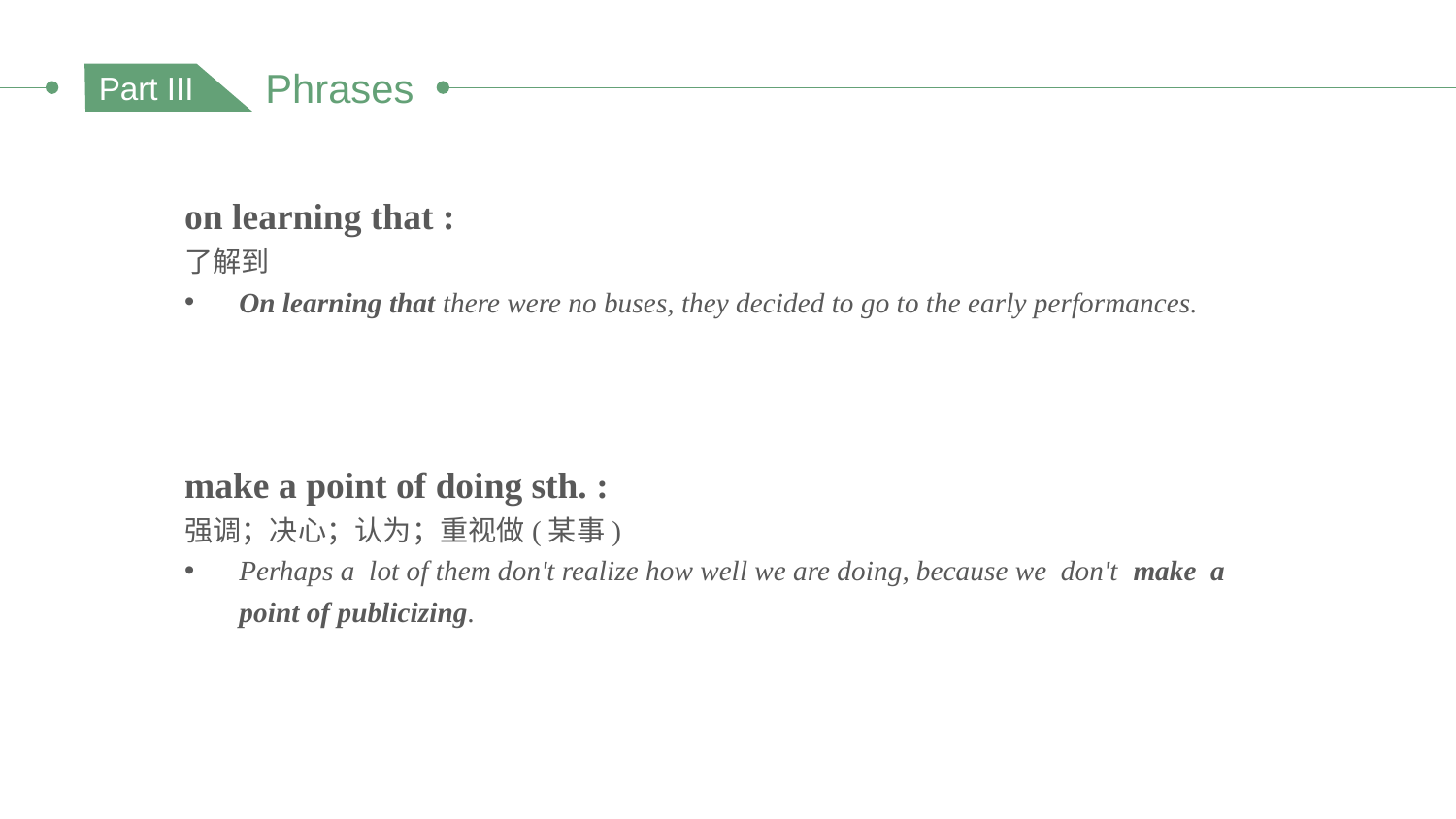

Phrases

Part III

on learning that :
了解到
On learning that there were no buses, they decided to go to the early performances.
make a point of doing sth. :
强调；决心；认为；重视做(某事)
Perhaps a lot of them don't realize how well we are doing, because we don't make a point of publicizing.